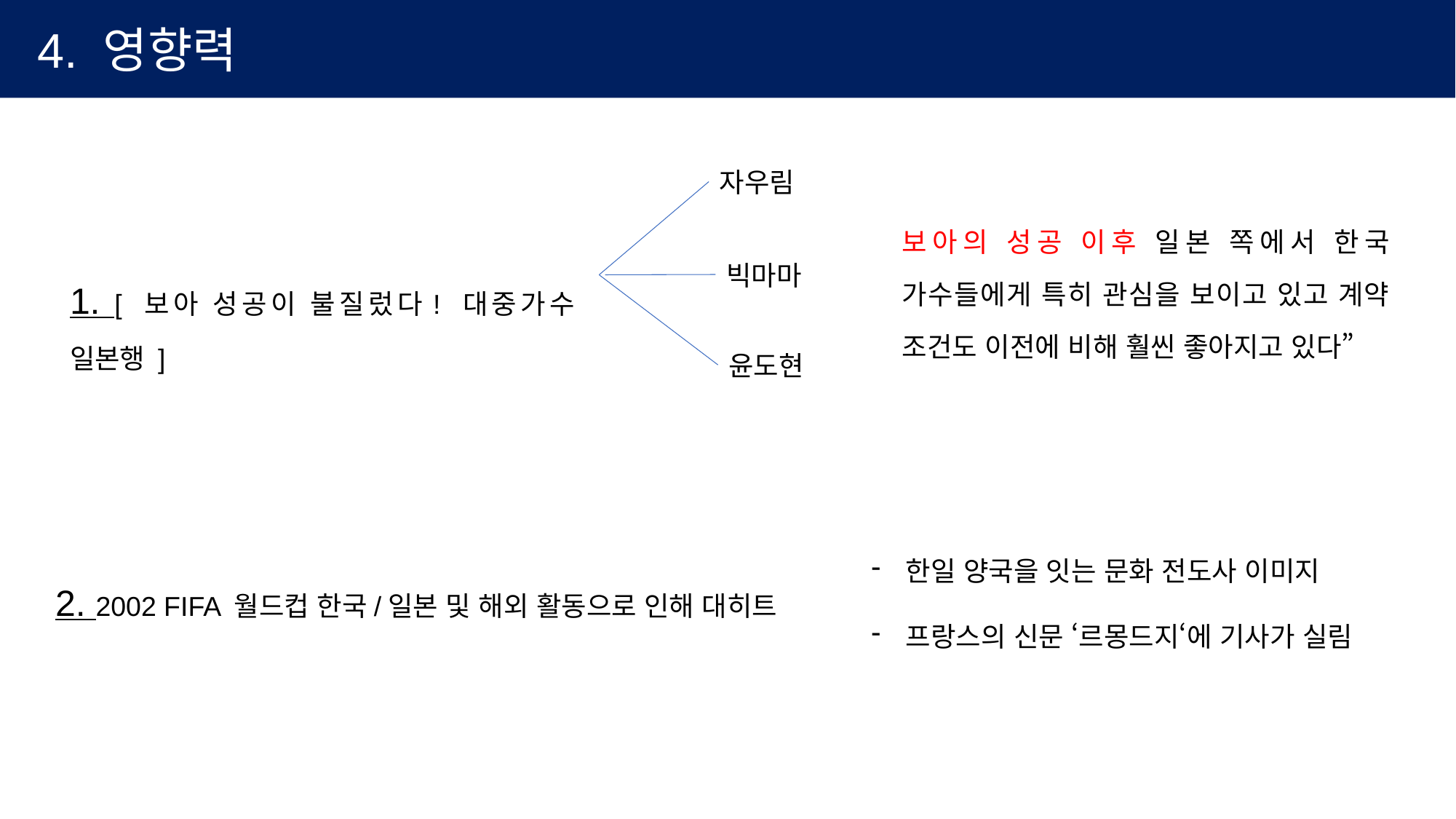

4. 영향력
자우림
보아의 성공 이후 일본 쪽에서 한국 가수들에게 특히 관심을 보이고 있고 계약 조건도 이전에 비해 훨씬 좋아지고 있다”
1. [ 보아 성공이 불질렀다! 대중가수 일본행 ]
빅마마
윤도현
2. 2002 FIFA 월드컵 한국/일본 및 해외 활동으로 인해 대히트
한일 양국을 잇는 문화 전도사 이미지

프랑스의 신문 ‘르몽드지‘에 기사가 실림